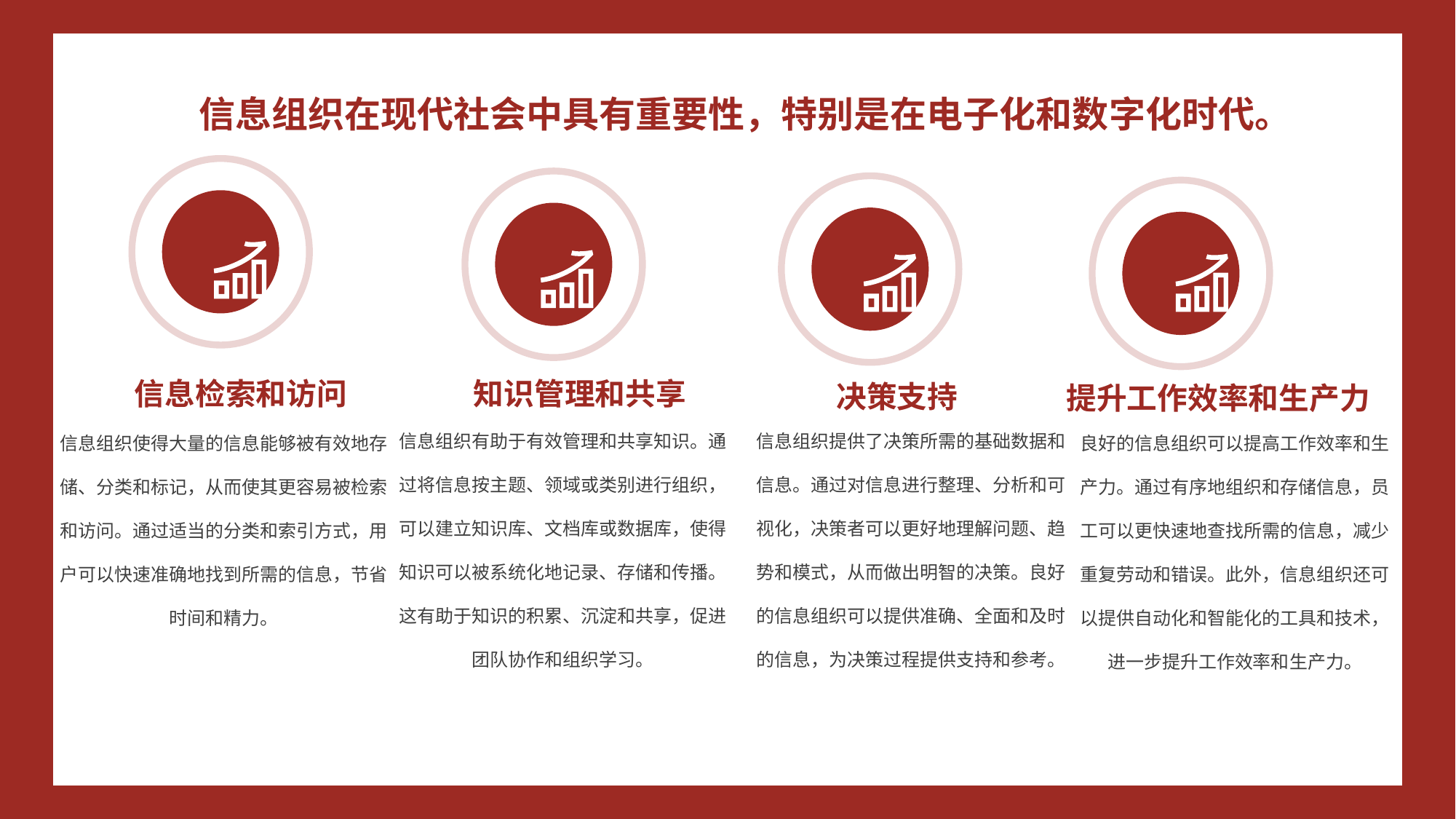

信息组织在现代社会中具有重要性，特别是在电子化和数字化时代。

信息检索和访问
知识管理和共享
决策支持
提升工作效率和生产力
信息组织有助于有效管理和共享知识。通过将信息按主题、领域或类别进行组织，可以建立知识库、文档库或数据库，使得知识可以被系统化地记录、存储和传播。这有助于知识的积累、沉淀和共享，促进团队协作和组织学习。
信息组织提供了决策所需的基础数据和信息。通过对信息进行整理、分析和可视化，决策者可以更好地理解问题、趋势和模式，从而做出明智的决策。良好的信息组织可以提供准确、全面和及时的信息，为决策过程提供支持和参考。
信息组织使得大量的信息能够被有效地存储、分类和标记，从而使其更容易被检索和访问。通过适当的分类和索引方式，用户可以快速准确地找到所需的信息，节省时间和精力。
良好的信息组织可以提高工作效率和生产力。通过有序地组织和存储信息，员工可以更快速地查找所需的信息，减少重复劳动和错误。此外，信息组织还可以提供自动化和智能化的工具和技术，进一步提升工作效率和生产力。